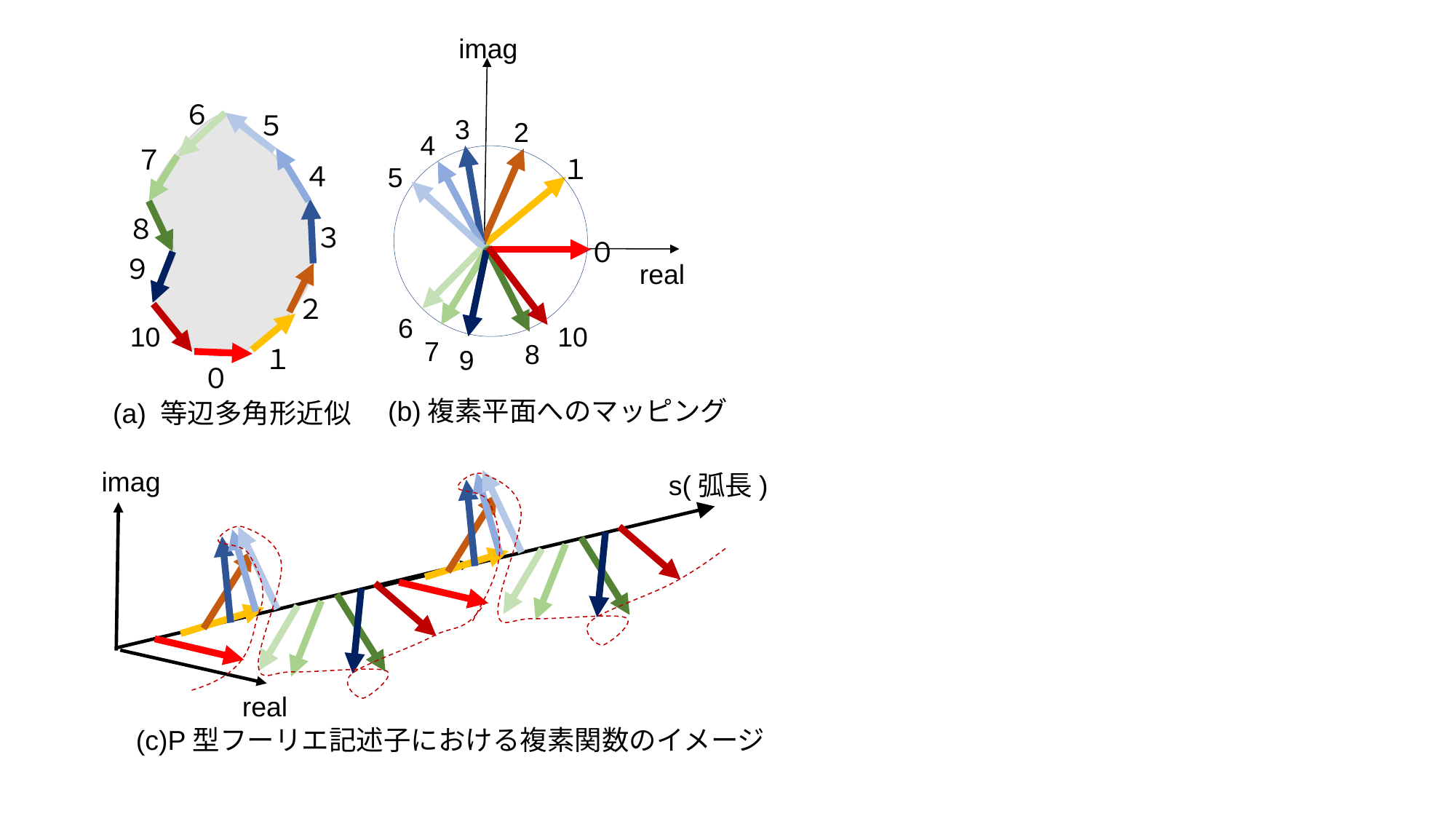

imag
６
５
3
2

4
７

１
４
5
８
３
０
９
real
２
6
10
10
7
8
１
9
０
(b)複素平面へのマッピング
(a) 等辺多角形近似
imag
s(弧長)

real
(c)P型フーリエ記述子における複素関数のイメージ